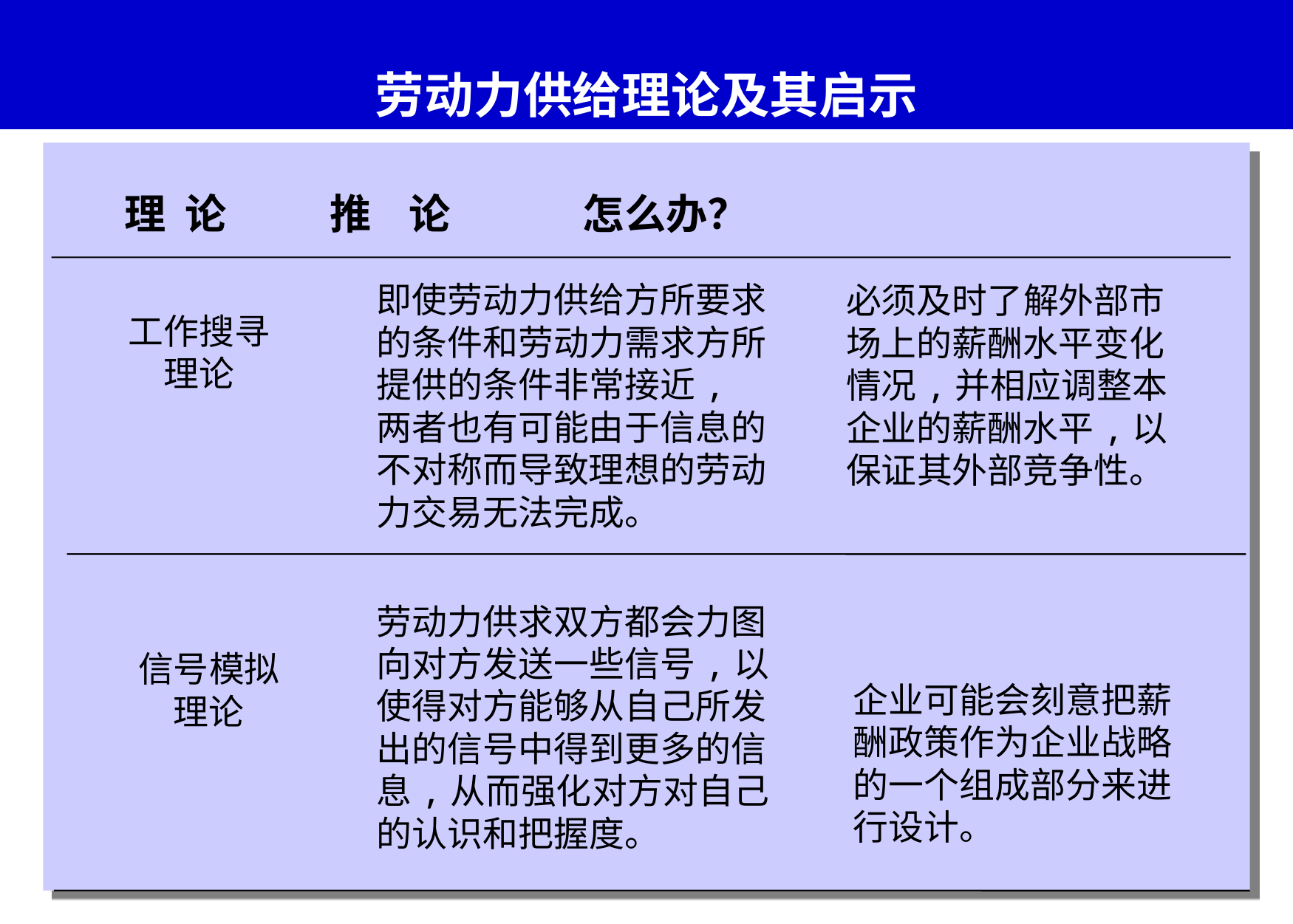

# 劳动力供给理论及其启示

  理  论           推    论              怎么办？

即使劳动力供给方所要求的条件和劳动力需求方所提供的条件非常接近,两者也有可能由于信息的不对称而导致理想的劳动力交易无法完成。
必须及时了解外部市场上的薪酬水平变化情况,并相应调整本企业的薪酬水平,以保证其外部竞争性。
工作搜寻理论

劳动力供求双方都会力图向对方发送一些信号,以使得对方能够从自己所发出的信号中得到更多的信息,从而强化对方对自己的认识和把握度。
信号模拟理论

企业可能会刻意把薪酬政策作为企业战略的一个组成部分来进行设计。